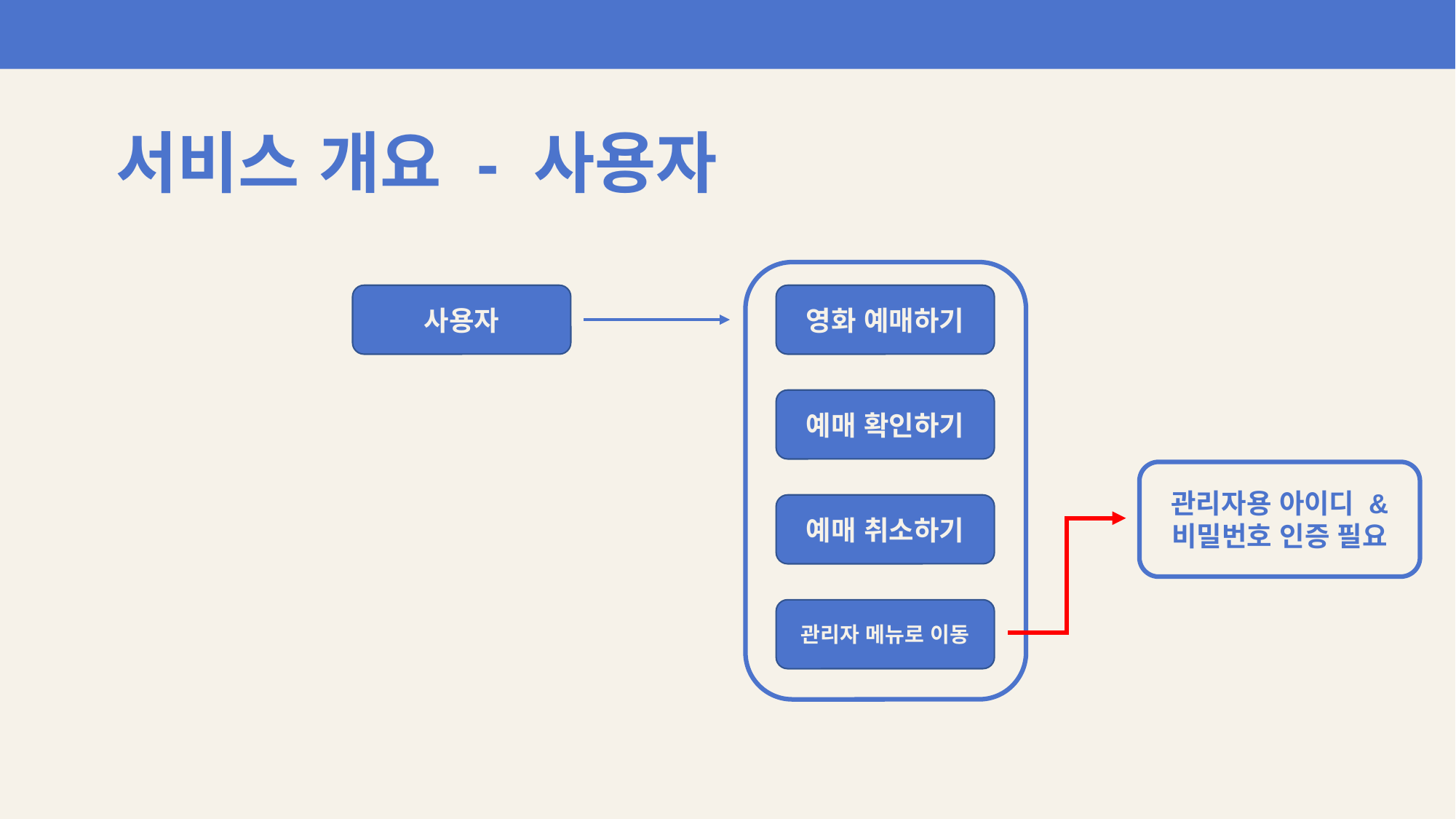

서비스 개요 - 사용자

사용자
영화 예매하기
예매 확인하기
관리자용 아이디 & 비밀번호 인증 필요
예매 취소하기
관리자 메뉴로 이동